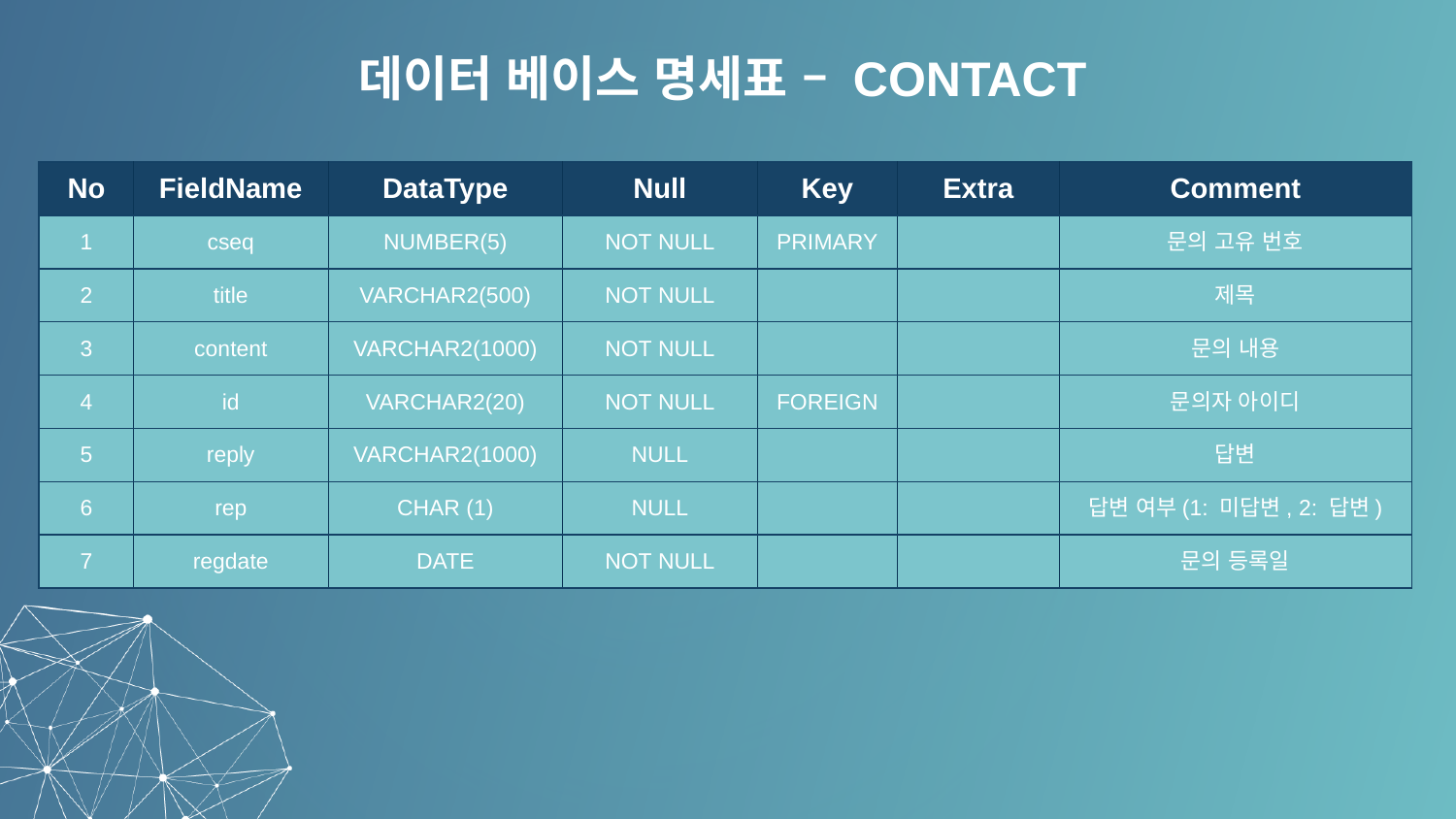

데이터 베이스 명세표 – CONTACT
| No | FieldName | DataType | Null | Key | Extra | Comment |
| --- | --- | --- | --- | --- | --- | --- |
| 1 | cseq | NUMBER(5) | NOT NULL | PRIMARY |  | 문의 고유 번호 |
| 2 | title | VARCHAR2(500) | NOT NULL |  |  | 제목 |
| 3 | content | VARCHAR2(1000) | NOT NULL |  |  | 문의 내용 |
| 4 | id | VARCHAR2(20) | NOT NULL | FOREIGN |  | 문의자 아이디 |
| 5 | reply | VARCHAR2(1000) | NULL |  |  | 답변 |
| 6 | rep | CHAR (1) | NULL |  |  | 답변 여부(1: 미답변, 2: 답변) |
| 7 | regdate | DATE | NOT NULL |  |  | 문의 등록일 |